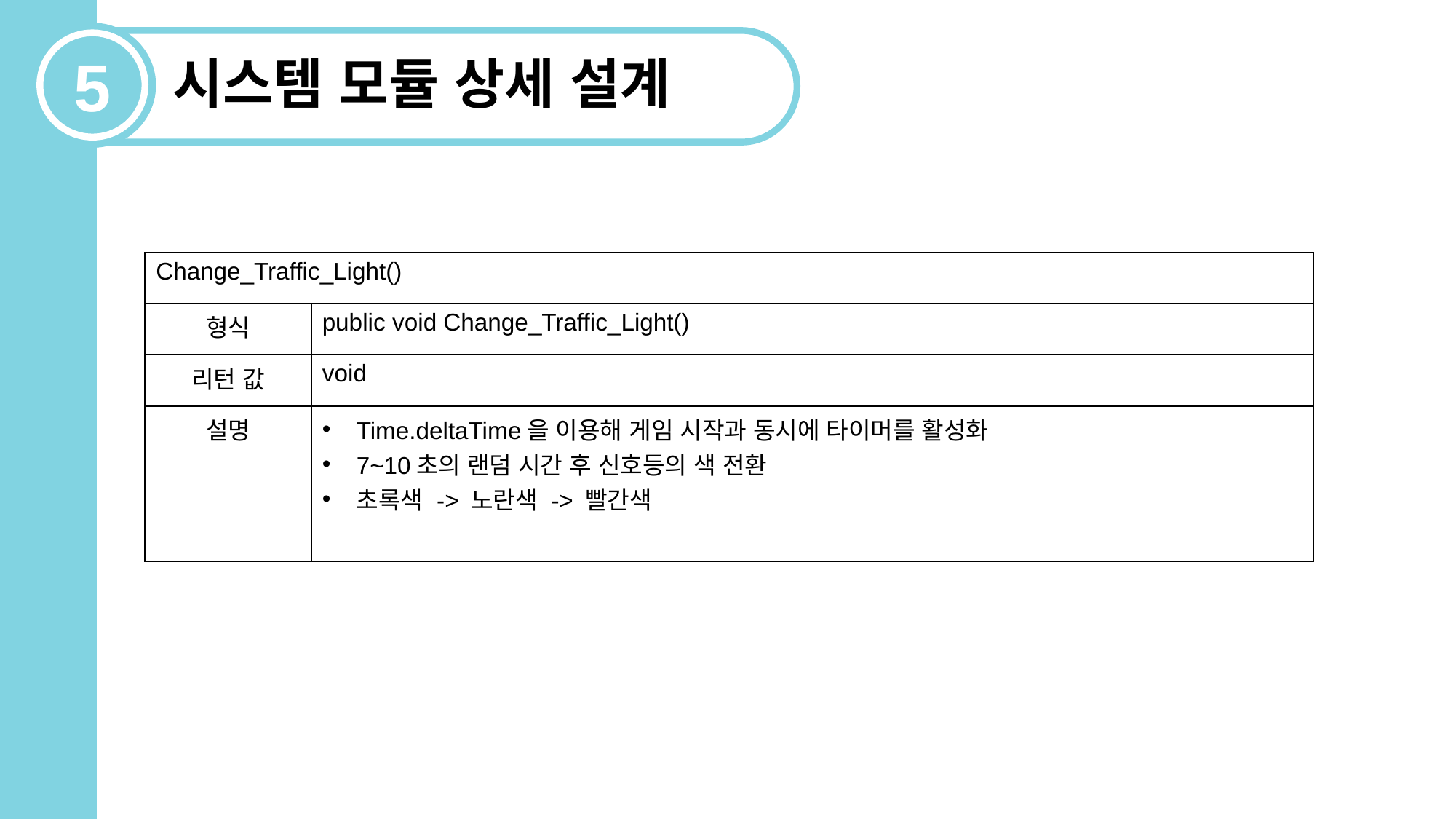

5
시스템 모듈 상세 설계
| Change\_Traffic\_Light() |  |
| --- | --- |
| 형식 | public void Change\_Traffic\_Light() |
| 리턴 값 | void |
| 설명 | Time.deltaTime을 이용해 게임 시작과 동시에 타이머를 활성화 7~10초의 랜덤 시간 후 신호등의 색 전환 초록색 -> 노란색 -> 빨간색 |